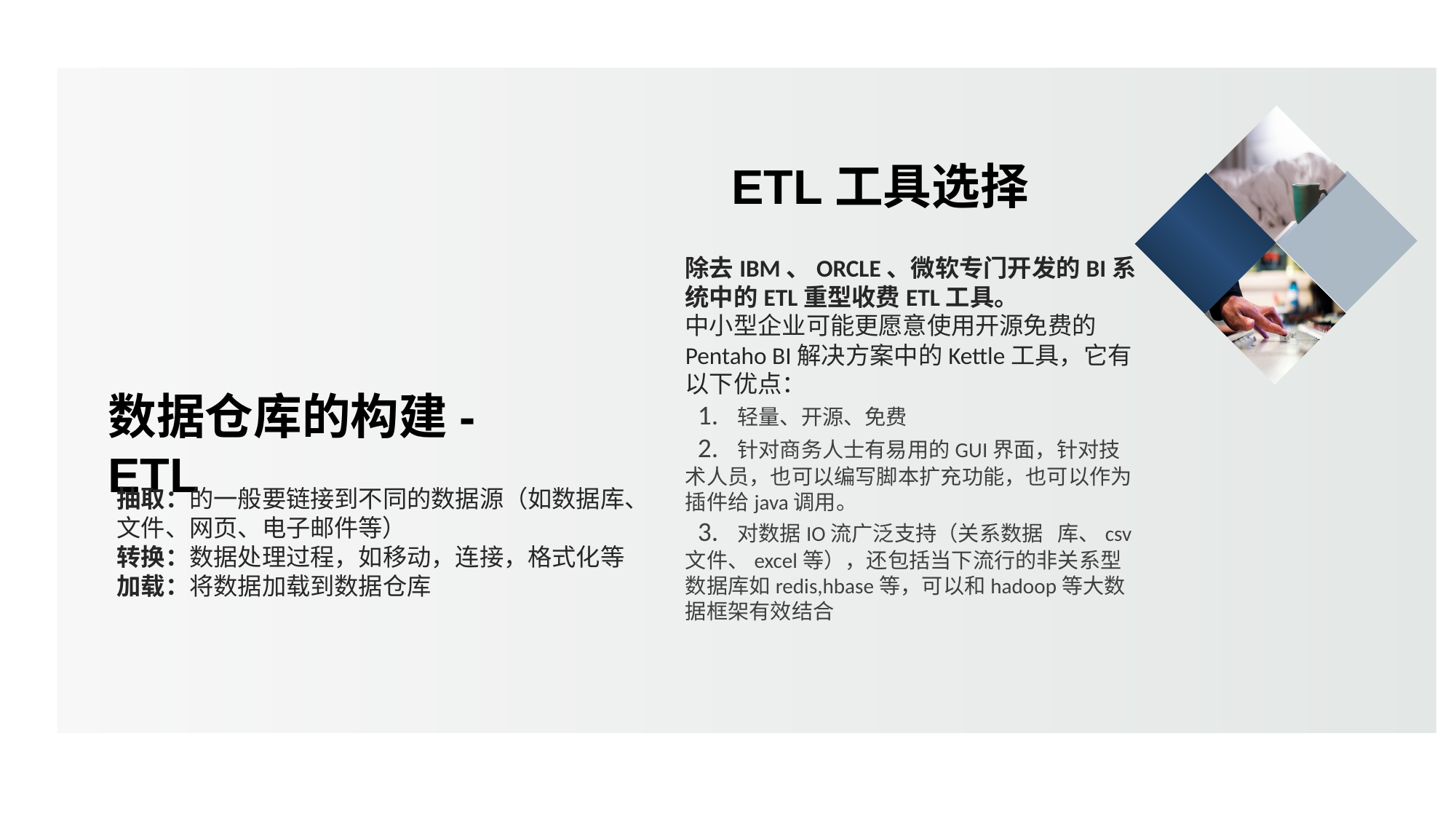

MORE  THEN  TEMPLATE

ETL工具选择

除去IBM、ORCLE、微软专门开发的BI系统中的ETL重型收费ETL工具。
中小型企业可能更愿意使用开源免费的Pentaho BI解决方案中的Kettle工具，它有以下优点：
  1.  轻量、开源、免费
  2.  针对商务人士有易用的GUI界面，针对技术人员，也可以编写脚本扩充功能，也可以作为插件给java调用。
  3.  对数据IO流广泛支持（关系数据   库、csv文件、excel等），还包括当下流行的非关系型数据库如redis,hbase等，可以和hadoop等大数据框架有效结合

数据仓库的构建-ETL
抽取：的一般要链接到不同的数据源（如数据库、文件、网页、电子邮件等）
转换：数据处理过程，如移动，连接，格式化等
加载：将数据加载到数据仓库